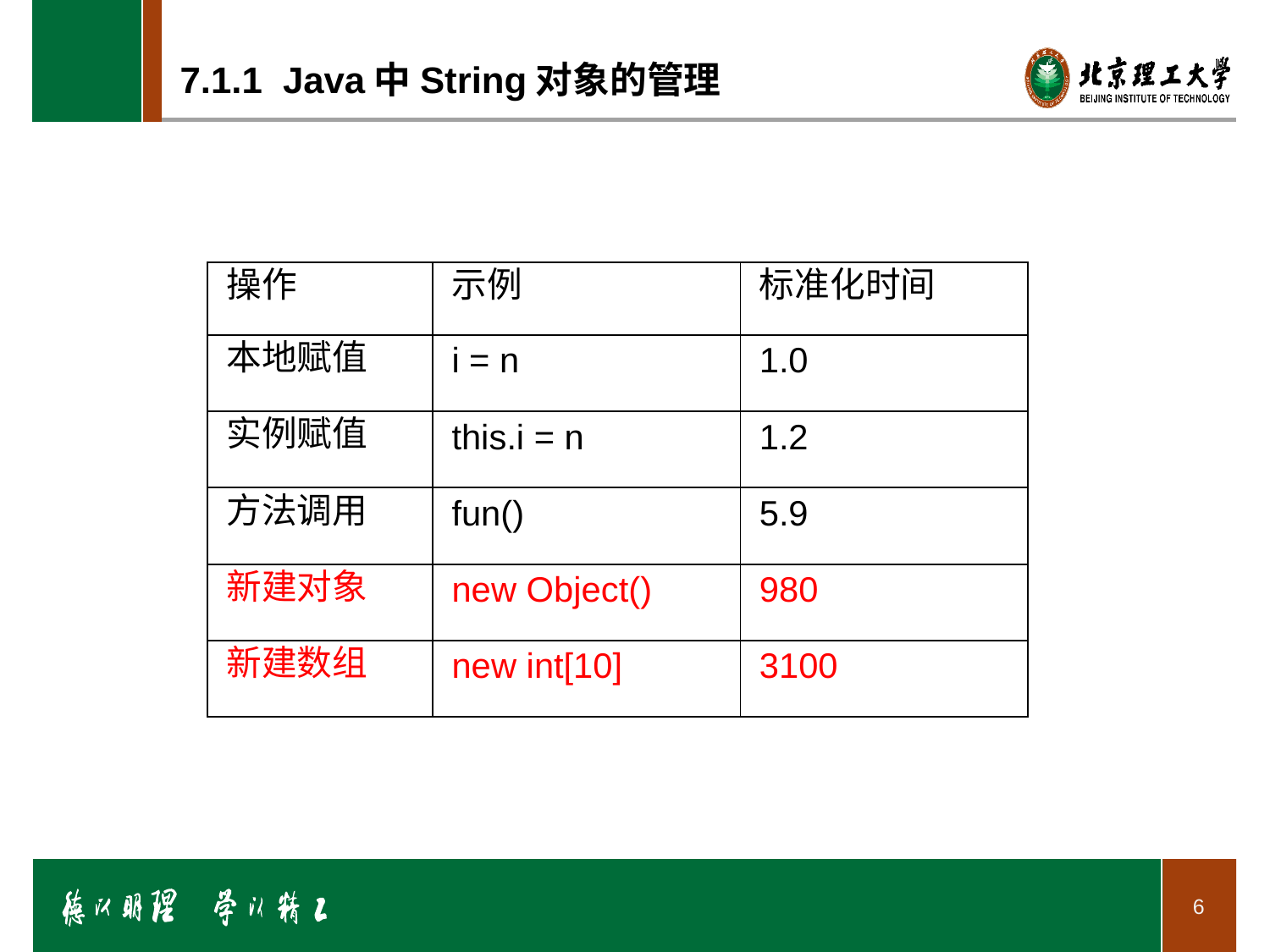

# 7.1.1  Java中String对象的管理
| 操作 | 示例 | 标准化时间 |
| --- | --- | --- |
| 本地赋值 | i = n | 1.0 |
| 实例赋值 | this.i = n | 1.2 |
| 方法调用 | fun() | 5.9 |
| 新建对象 | new Object() | 980 |
| 新建数组 | new int[10] | 3100 |